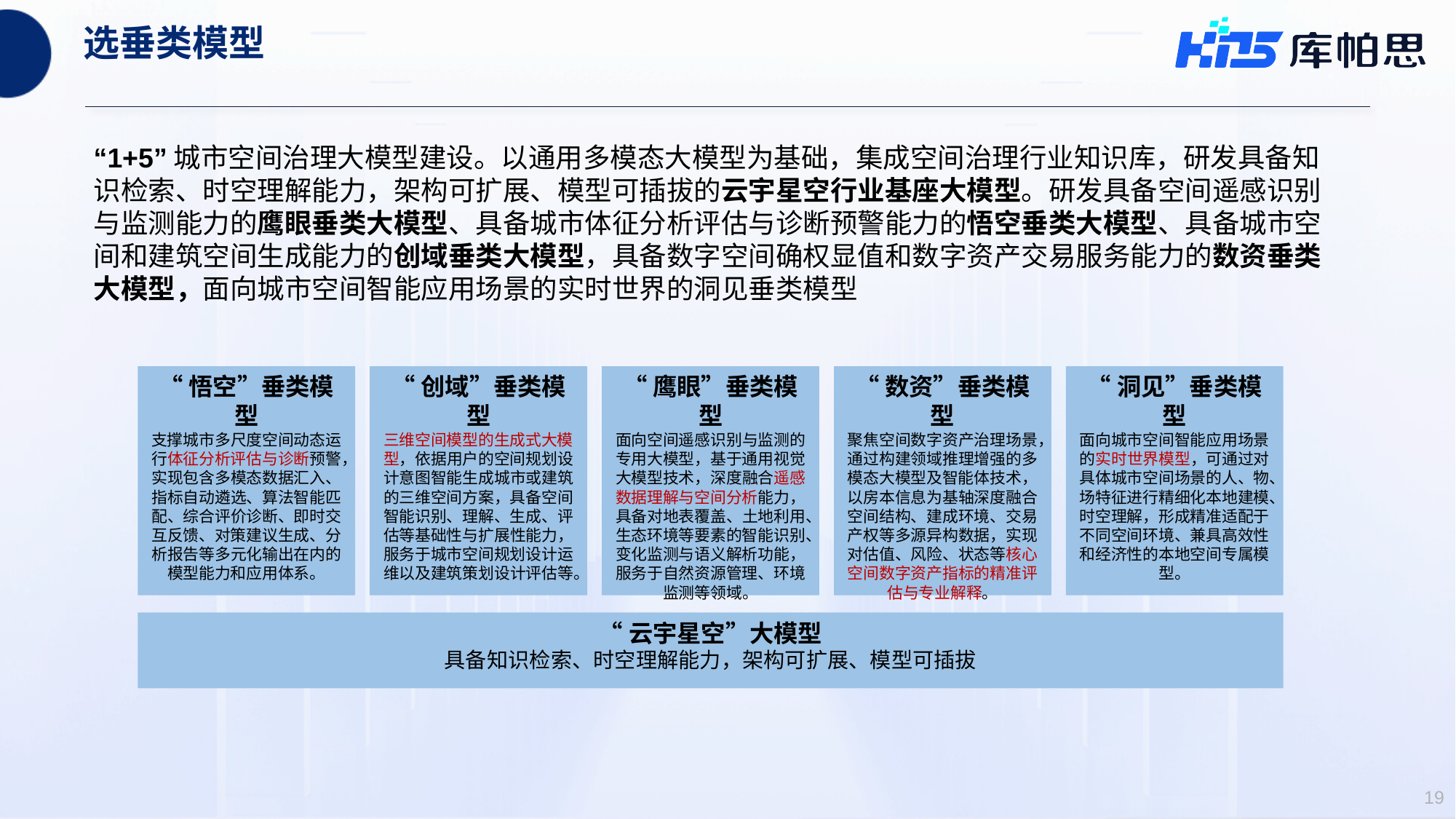

# 选垂类模型
“1+5”城市空间治理大模型建设。以通用多模态大模型为基础，集成空间治理行业知识库，研发具备知识检索、时空理解能力，架构可扩展、模型可插拔的云宇星空行业基座大模型。研发具备空间遥感识别与监测能力的鹰眼垂类大模型、具备城市体征分析评估与诊断预警能力的悟空垂类大模型、具备城市空间和建筑空间生成能力的创域垂类大模型，具备数字空间确权显值和数字资产交易服务能力的数资垂类大模型，面向城市空间智能应用场景的实时世界的洞见垂类模型
“数资”垂类模型
聚焦空间数字资产治理场景，通过构建领域推理增强的多模态大模型及智能体技术，以房本信息为基轴深度融合空间结构、建成环境、交易产权等多源异构数据，实现对估值、风险、状态等核心空间数字资产指标的精准评估与专业解释。
“洞见”垂类模型
面向城市空间智能应用场景的实时世界模型，可通过对具体城市空间场景的人、物、场特征进行精细化本地建模、时空理解，形成精准适配于不同空间环境、兼具高效性和经济性的本地空间专属模型。
“悟空”垂类模型
支撑城市多尺度空间动态运行体征分析评估与诊断预警，实现包含多模态数据汇入、指标自动遴选、算法智能匹配、综合评价诊断、即时交互反馈、对策建议生成、分析报告等多元化输出在内的模型能力和应用体系。
“创域”垂类模型
三维空间模型的生成式大模型，依据用户的空间规划设计意图智能生成城市或建筑的三维空间方案，具备空间智能识别、理解、生成、评估等基础性与扩展性能力，服务于城市空间规划设计运维以及建筑策划设计评估等。
“鹰眼”垂类模型
面向空间遥感识别与监测的专用大模型，基于通用视觉大模型技术，深度融合遥感数据理解与空间分析能力，具备对地表覆盖、土地利用、生态环境等要素的智能识别、变化监测与语义解析功能，服务于自然资源管理、环境监测等领域。
“云宇星空”大模型
具备知识检索、时空理解能力，架构可扩展、模型可插拔
19